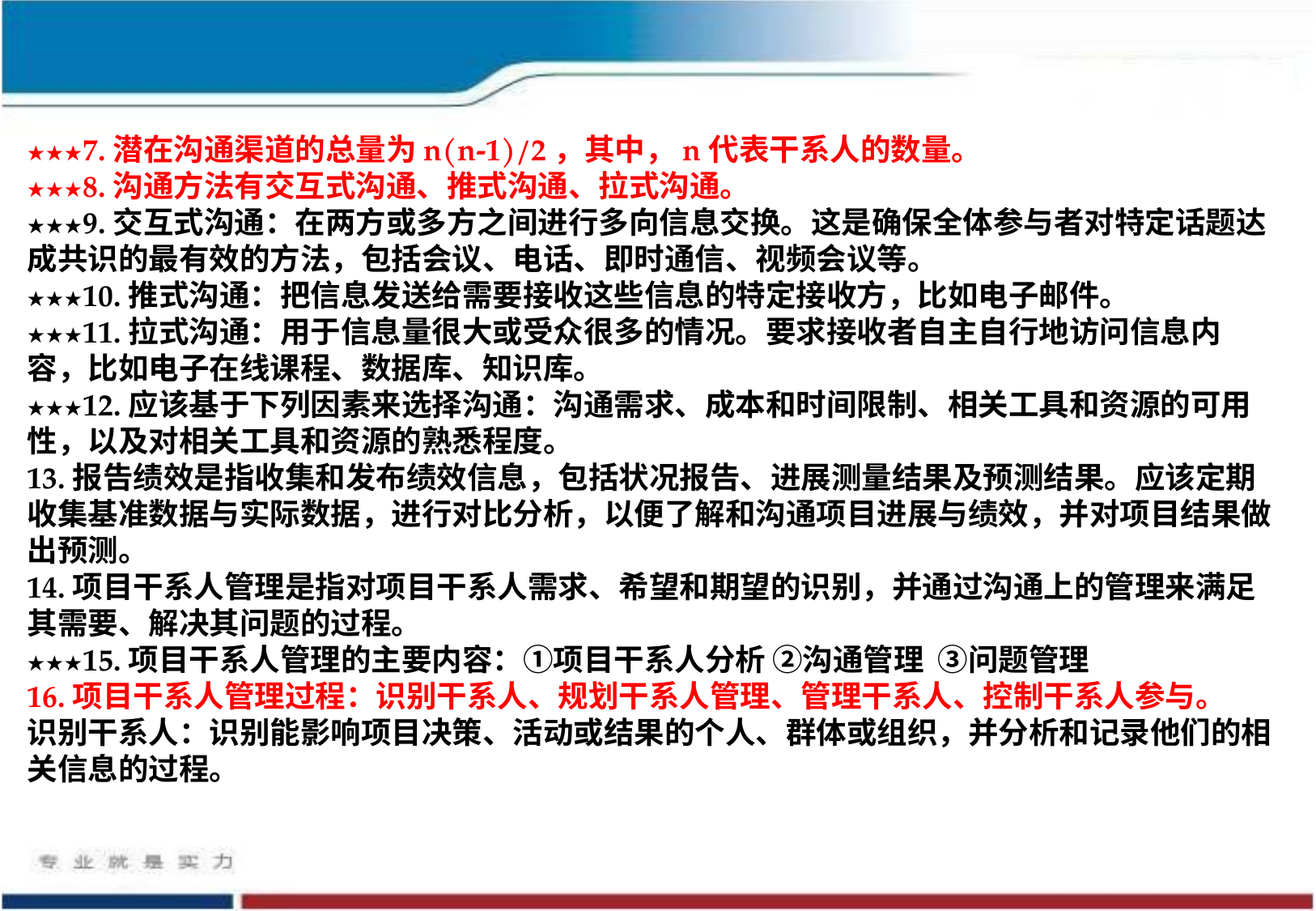

★★★7.潜在沟通渠道的总量为n(n-1)/2，其中，n代表干系人的数量。
★★★8.沟通方法有交互式沟通、推式沟通、拉式沟通。
★★★9.交互式沟通：在两方或多方之间进行多向信息交换。这是确保全体参与者对特定话题达成共识的最有效的方法，包括会议、电话、即时通信、视频会议等。
★★★10.推式沟通：把信息发送给需要接收这些信息的特定接收方，比如电子邮件。
★★★11.拉式沟通：用于信息量很大或受众很多的情况。要求接收者自主自行地访问信息内容，比如电子在线课程、数据库、知识库。
★★★12.应该基于下列因素来选择沟通：沟通需求、成本和时间限制、相关工具和资源的可用性，以及对相关工具和资源的熟悉程度。
13.报告绩效是指收集和发布绩效信息，包括状况报告、进展测量结果及预测结果。应该定期收集基准数据与实际数据，进行对比分析，以便了解和沟通项目进展与绩效，并对项目结果做出预测。
14.项目干系人管理是指对项目干系人需求、希望和期望的识别，并通过沟通上的管理来满足其需要、解决其问题的过程。
★★★15.项目干系人管理的主要内容：①项目干系人分析 ②沟通管理  ③问题管理
16.项目干系人管理过程：识别干系人、规划干系人管理、管理干系人、控制干系人参与。
识别干系人：识别能影响项目决策、活动或结果的个人、群体或组织，并分析和记录他们的相关信息的过程。